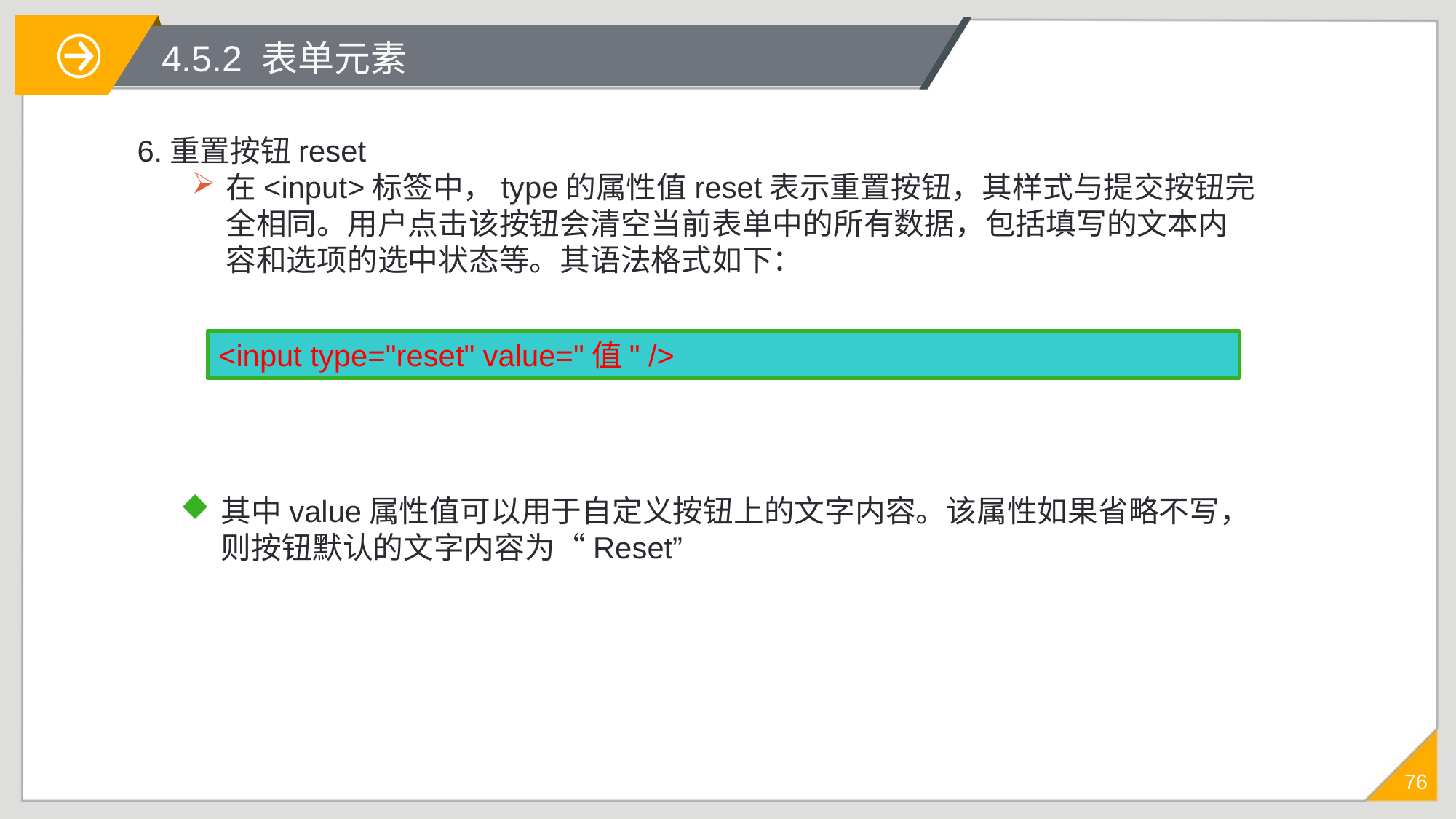

# 4.5.2 表单元素
6.重置按钮reset
在<input>标签中，type的属性值reset表示重置按钮，其样式与提交按钮完全相同。用户点击该按钮会清空当前表单中的所有数据，包括填写的文本内容和选项的选中状态等。其语法格式如下：
<input type="reset" value="值" />
其中value属性值可以用于自定义按钮上的文字内容。该属性如果省略不写，则按钮默认的文字内容为“Reset”